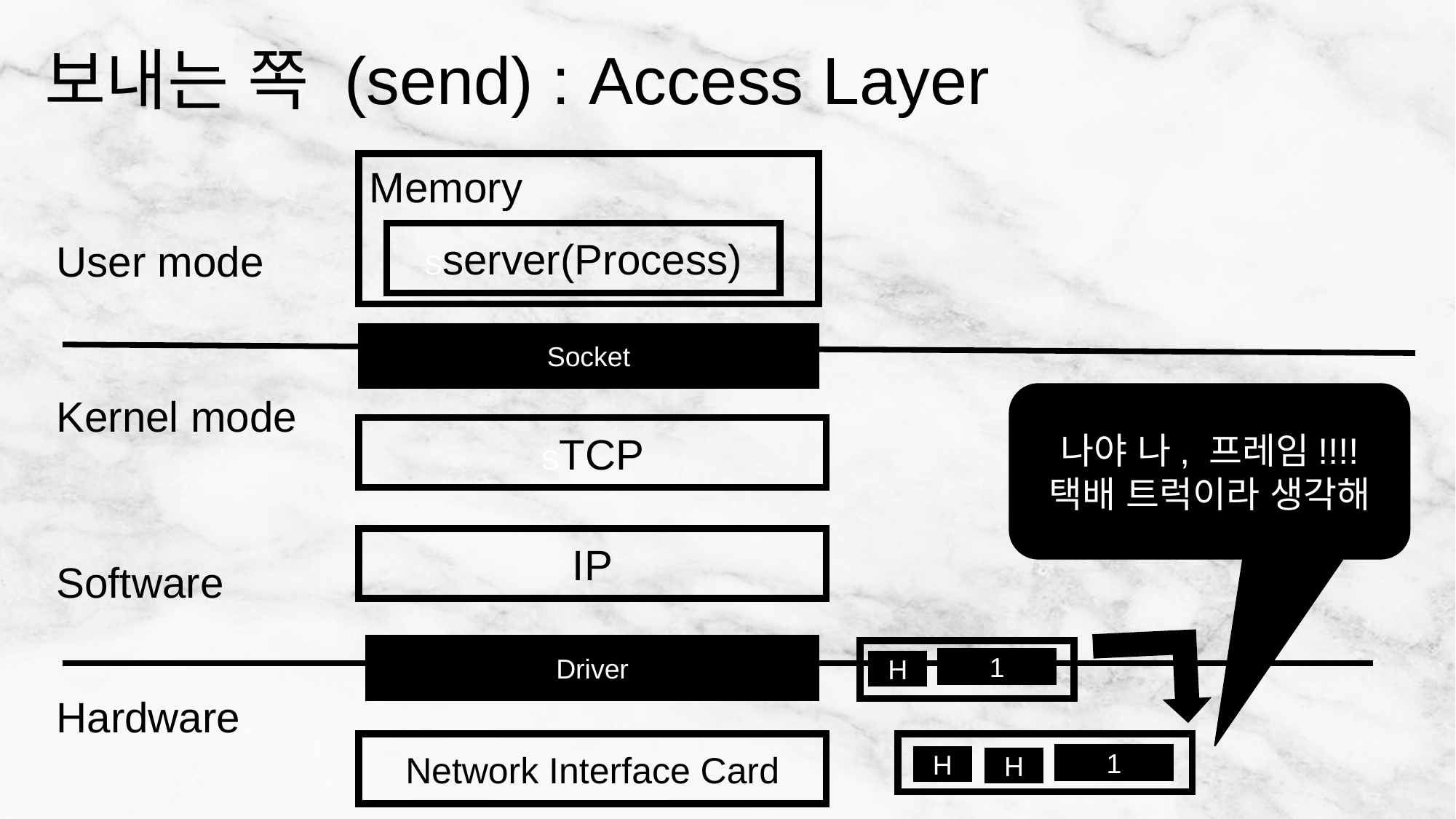

# 보내는 쪽 (send) : Access Layer

Memory
Sserver(Process)
User mode
Socket
나야 나, 프레임!!!!
택배 트럭이라 생각해
Kernel mode
STCP
IP
Software

Driver

1
H
Hardware
Network Interface Card

1
H
H